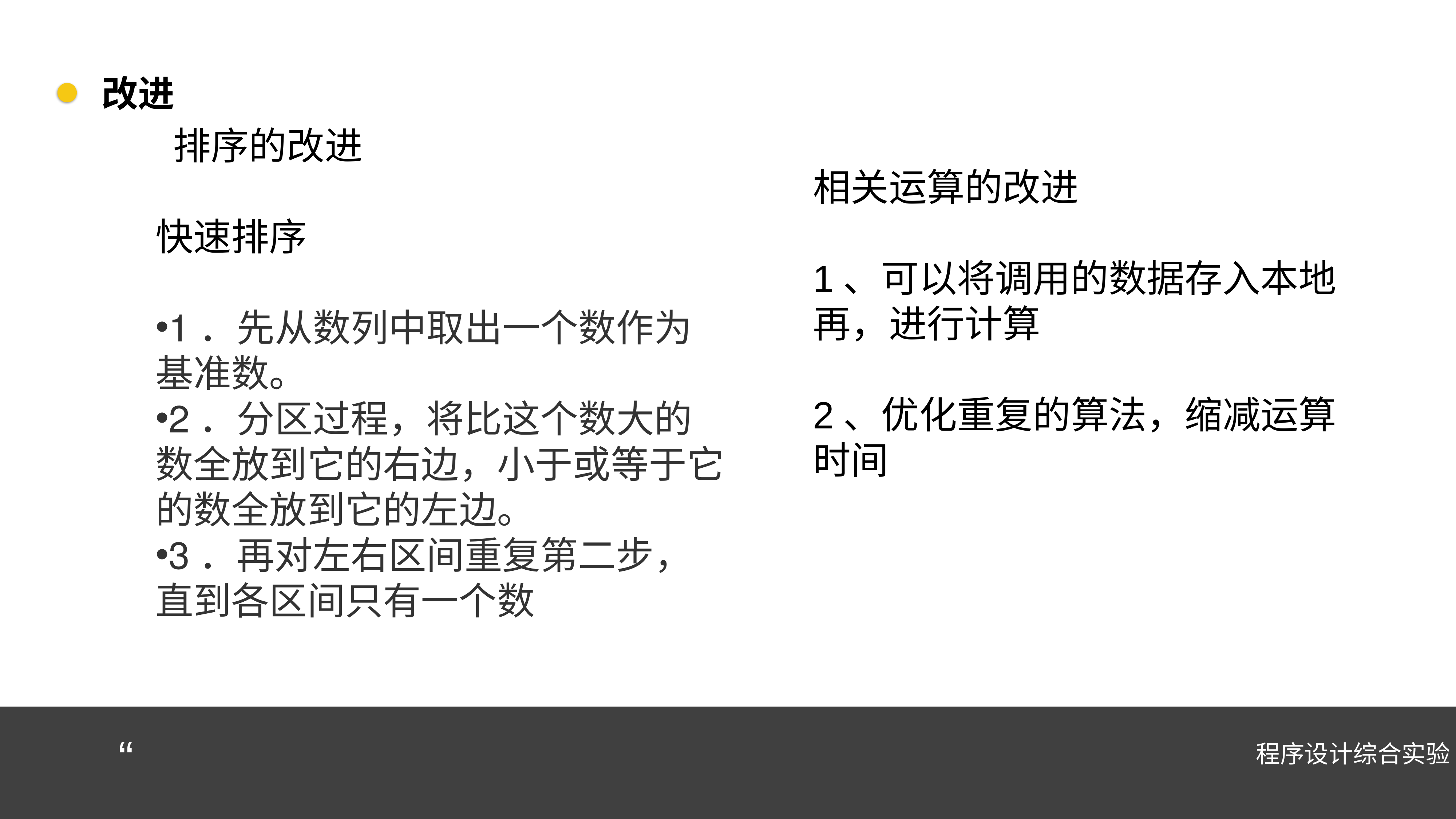

改进

 排序的改进

快速排序

1．先从数列中取出一个数作为基准数。
2．分区过程，将比这个数大的数全放到它的右边，小于或等于它的数全放到它的左边。
3．再对左右区间重复第二步，直到各区间只有一个数

相关运算的改进

1、可以将调用的数据存入本地再，进行计算

2、优化重复的算法，缩减运算时间
“